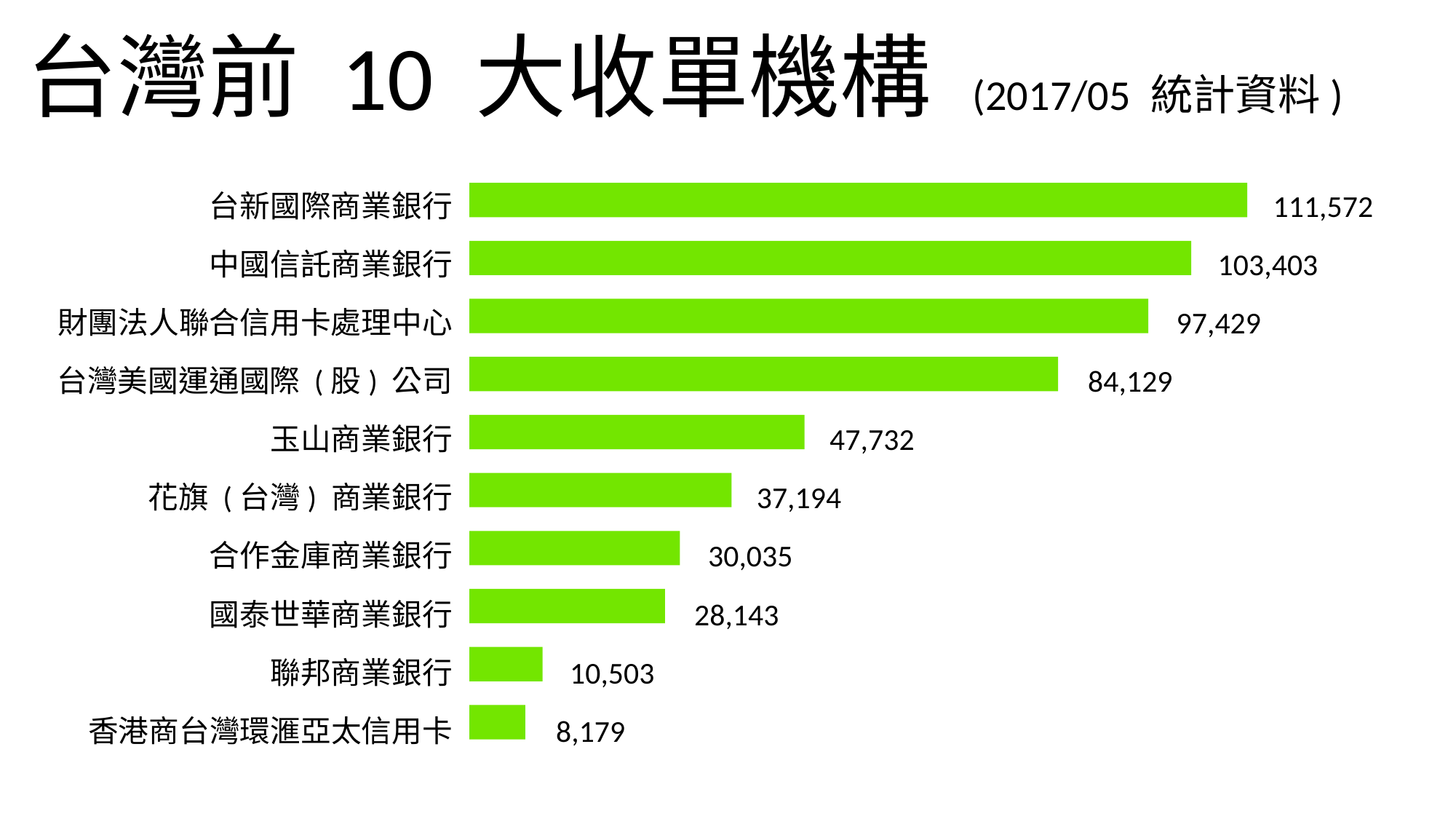

台灣前 10 大收單機構 (2017/05 統計資料)
台新國際商業銀行
中國信託商業銀行
財團法人聯合信用卡處理中心
台灣美國運通國際 (股) 公司
玉山商業銀行
花旗 (台灣) 商業銀行
合作金庫商業銀行
國泰世華商業銀行
聯邦商業銀行
香港商台灣環滙亞太信用卡
						                   111,572
						           103,403
						     97,429
					        84,129
		                  47,732
                                       37,194
                                30,035
                              28,143
            10,503
          8,179